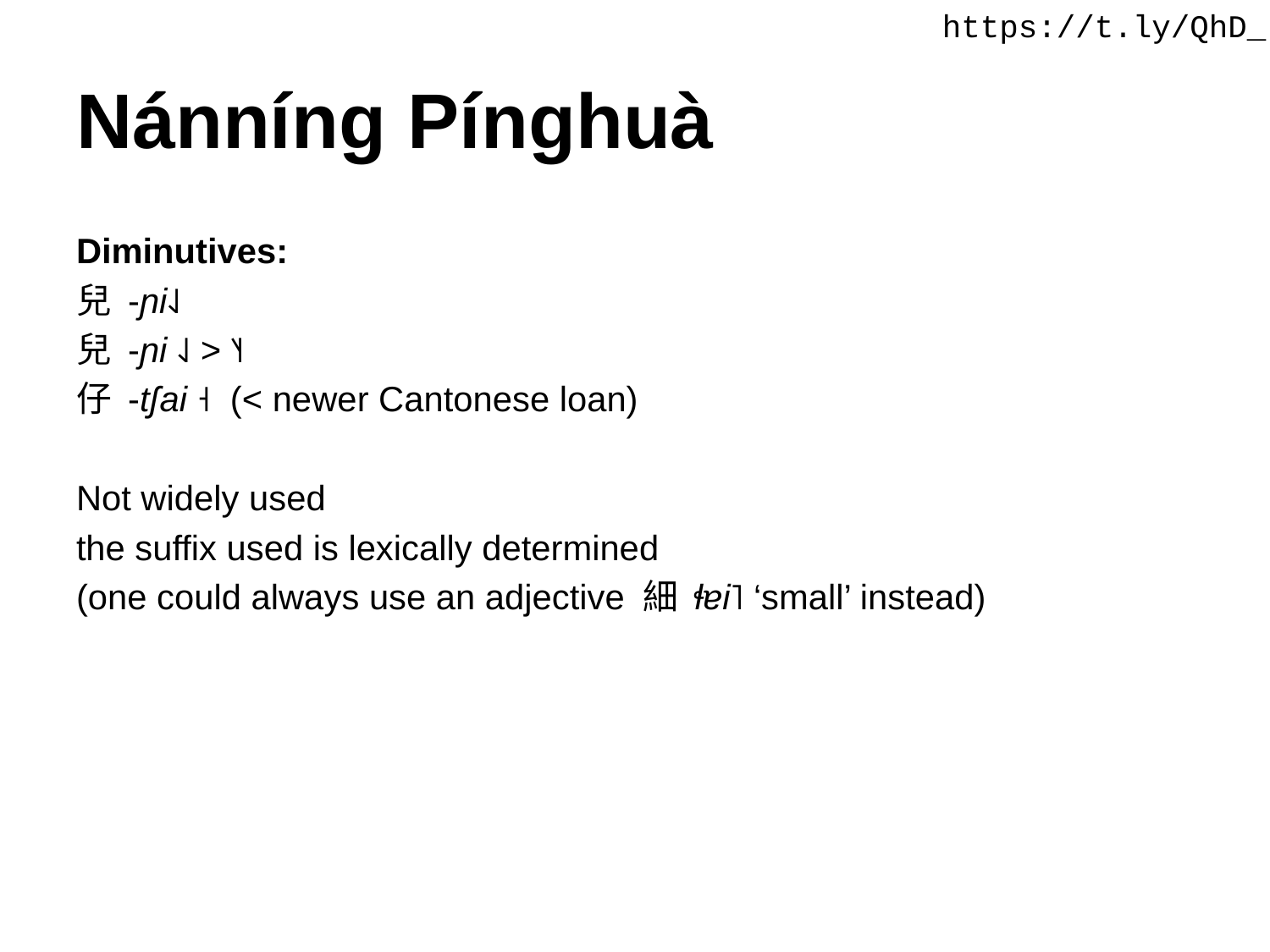

https://t.ly/QhD_
# Nánníng Pínghuà
Diminutives:
兒 -ɲi˨˩
兒 -ɲi ˨˩ > ˥˧
仔 -tʃai ˧  (< newer Cantonese loan)

Not widely used
the suffix used is lexically determined
(one could always use an adjective 細 ɬɐi˥ ‘small’ instead)